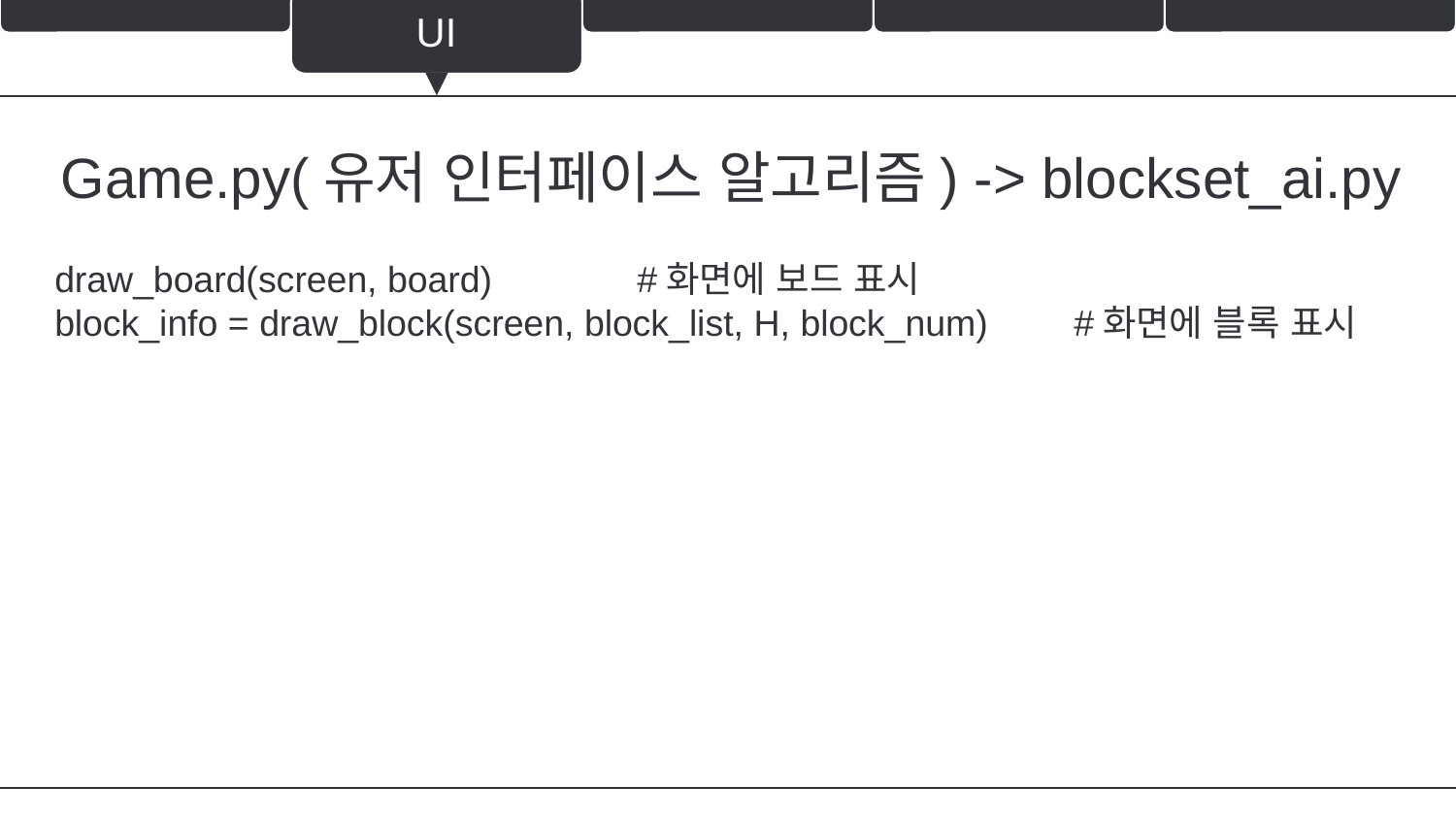

UI
Game.py(유저 인터페이스 알고리즘) -> blockset_ai.py
draw_board(screen, board) 	#화면에 보드 표시
block_info = draw_block(screen, block_list, H, block_num)	#화면에 블록 표시